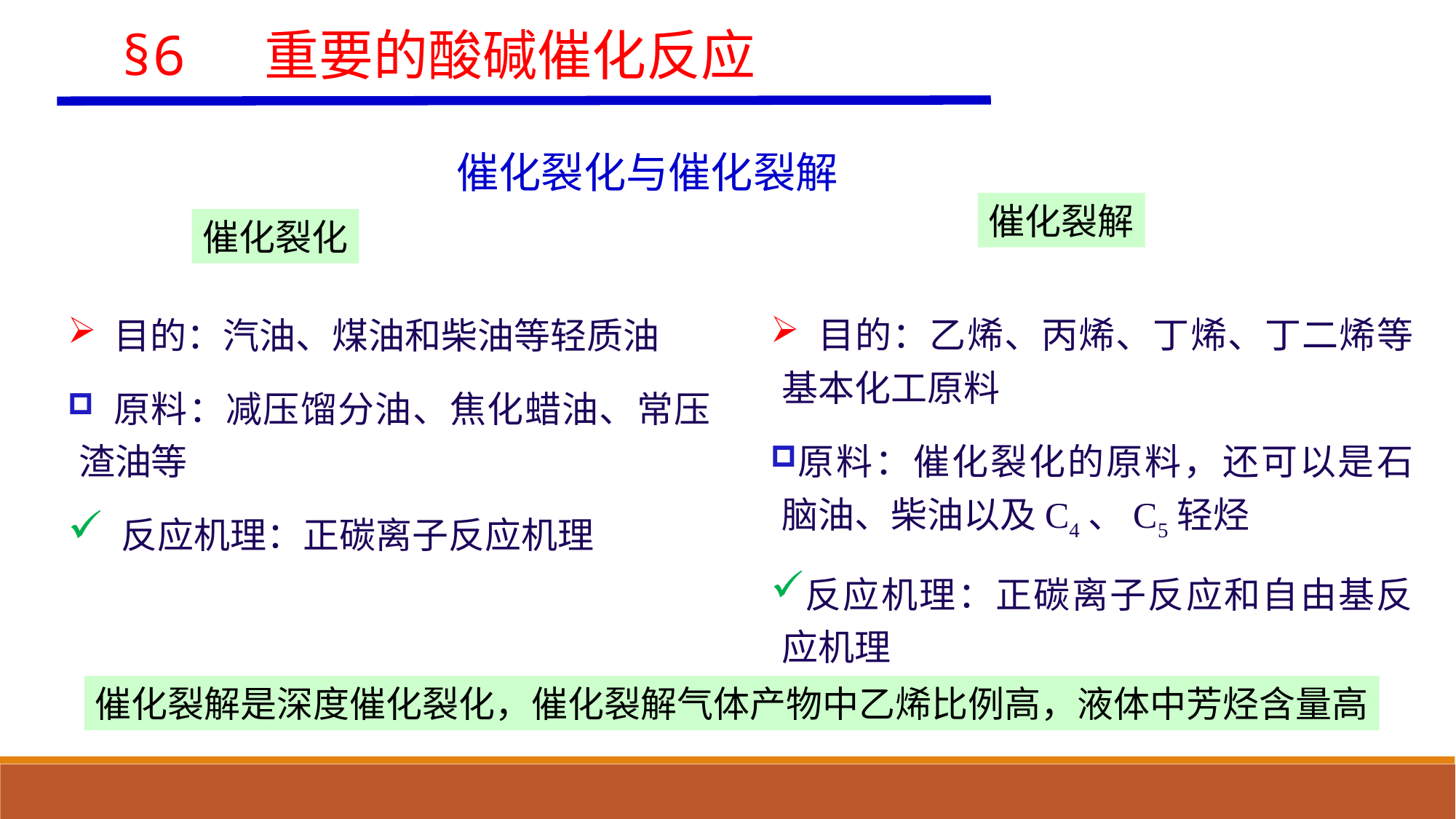

§6  重要的酸碱催化反应

 催化裂化与催化裂解

催化裂解
催化裂化
 目的：乙烯、丙烯、丁烯、丁二烯等基本化工原料
原料：催化裂化的原料，还可以是石脑油、柴油以及C4、C5轻烃
反应机理：正碳离子反应和自由基反应机理

 目的：汽油、煤油和柴油等轻质油
 原料：减压馏分油、焦化蜡油、常压渣油等
 反应机理：正碳离子反应机理

催化裂解是深度催化裂化，催化裂解气体产物中乙烯比例高，液体中芳烃含量高